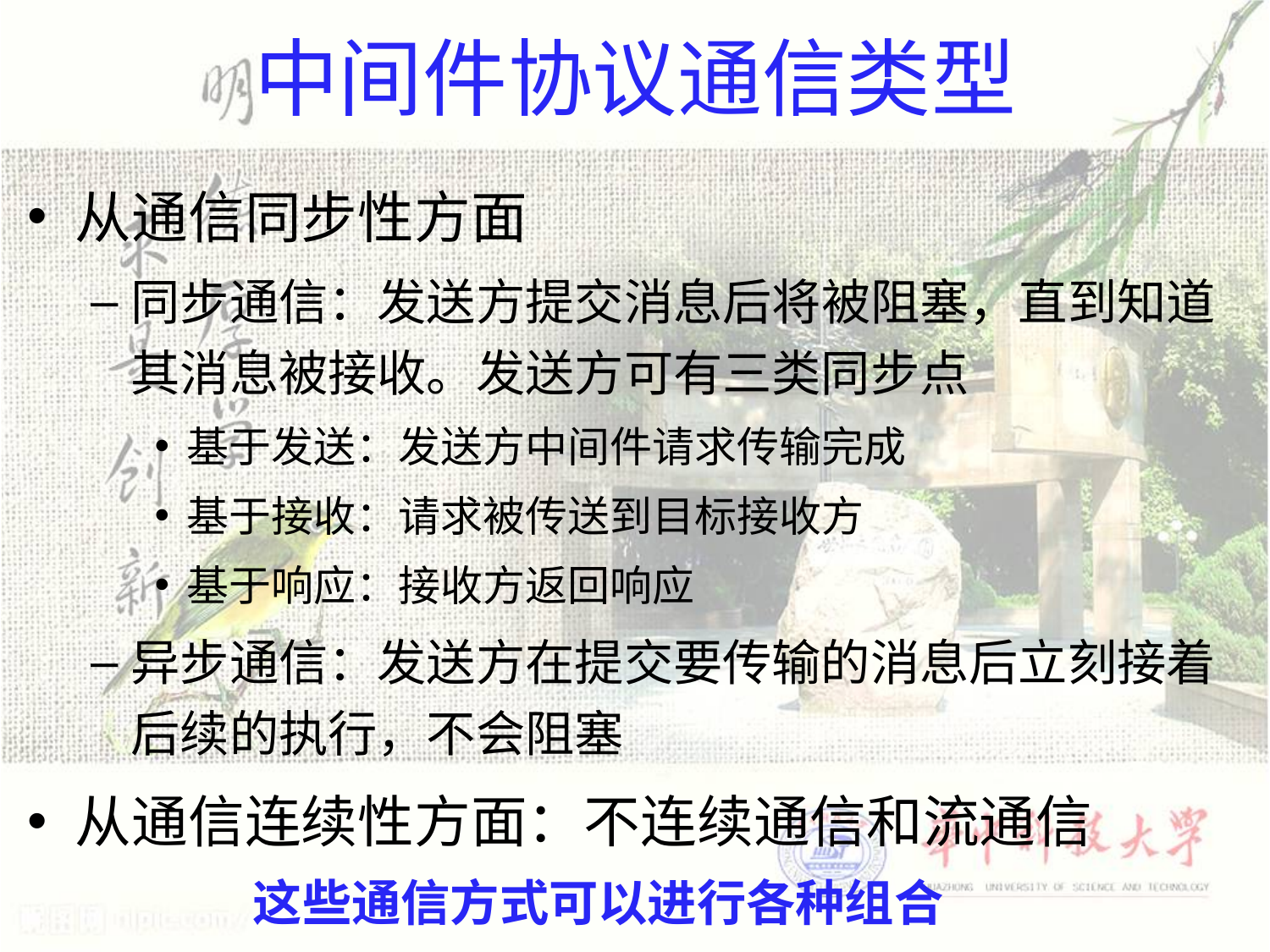

# 中间件协议通信类型
从通信同步性方面
同步通信：发送方提交消息后将被阻塞，直到知道其消息被接收。发送方可有三类同步点
基于发送：发送方中间件请求传输完成
基于接收：请求被传送到目标接收方
基于响应：接收方返回响应
异步通信：发送方在提交要传输的消息后立刻接着后续的执行，不会阻塞
从通信连续性方面：不连续通信和流通信
这些通信方式可以进行各种组合